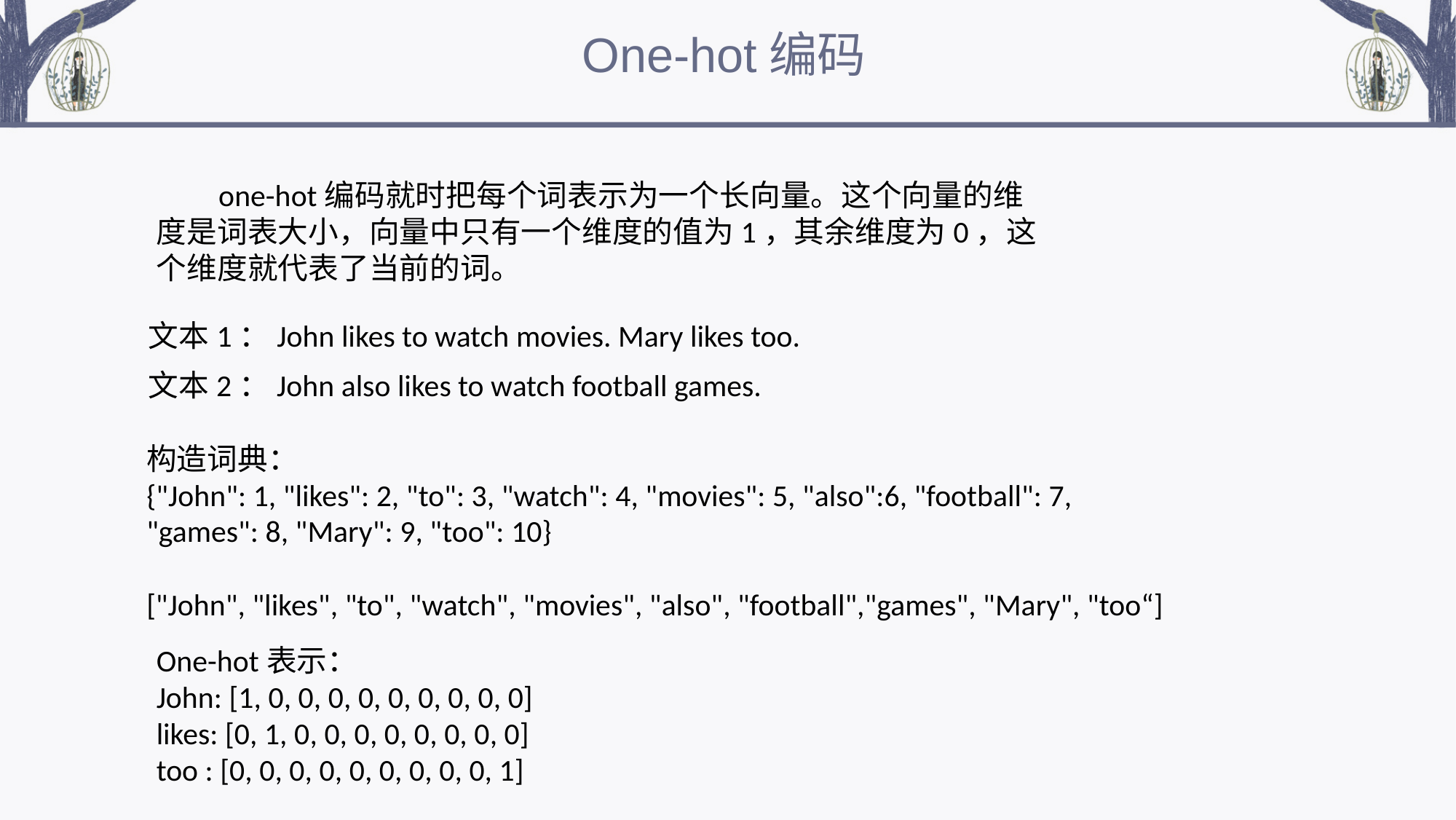

One-hot编码

         one-hot编码就时把每个词表示为一个长向量。这个向量的维度是词表大小，向量中只有一个维度的值为1，其余维度为0，这个维度就代表了当前的词。
文本1：John likes to watch movies. Mary likes too.
文本2：John also likes to watch football games.
构造词典：
{"John": 1, "likes": 2, "to": 3, "watch": 4, "movies": 5, "also":6, "football": 7, "games": 8, "Mary": 9, "too": 10}

["John", "likes", "to", "watch", "movies", "also", "football","games", "Mary", "too“]

One-hot表示：
John: [1, 0, 0, 0, 0, 0, 0, 0, 0, 0]
likes: [0, 1, 0, 0, 0, 0, 0, 0, 0, 0]
too : [0, 0, 0, 0, 0, 0, 0, 0, 0, 1]